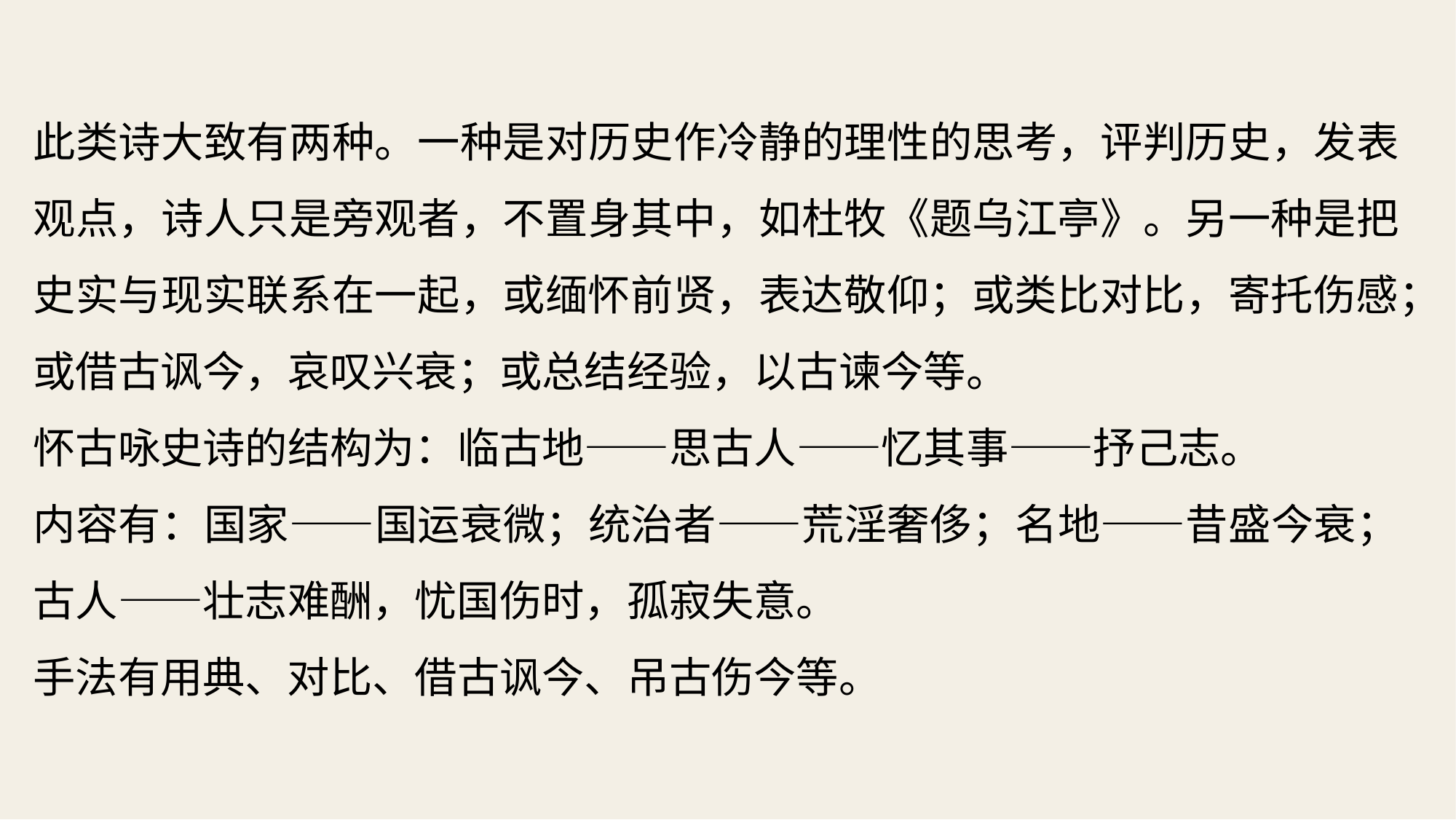

此类诗大致有两种。一种是对历史作冷静的理性的思考，评判历史，发表观点，诗人只是旁观者，不置身其中，如杜牧《题乌江亭》。另一种是把史实与现实联系在一起，或缅怀前贤，表达敬仰；或类比对比，寄托伤感；或借古讽今，哀叹兴衰；或总结经验，以古谏今等。
怀古咏史诗的结构为：临古地——思古人——忆其事——抒己志。
内容有：国家——国运衰微；统治者——荒淫奢侈；名地——昔盛今衰；古人——壮志难酬，忧国伤时，孤寂失意。
手法有用典、对比、借古讽今、吊古伤今等。